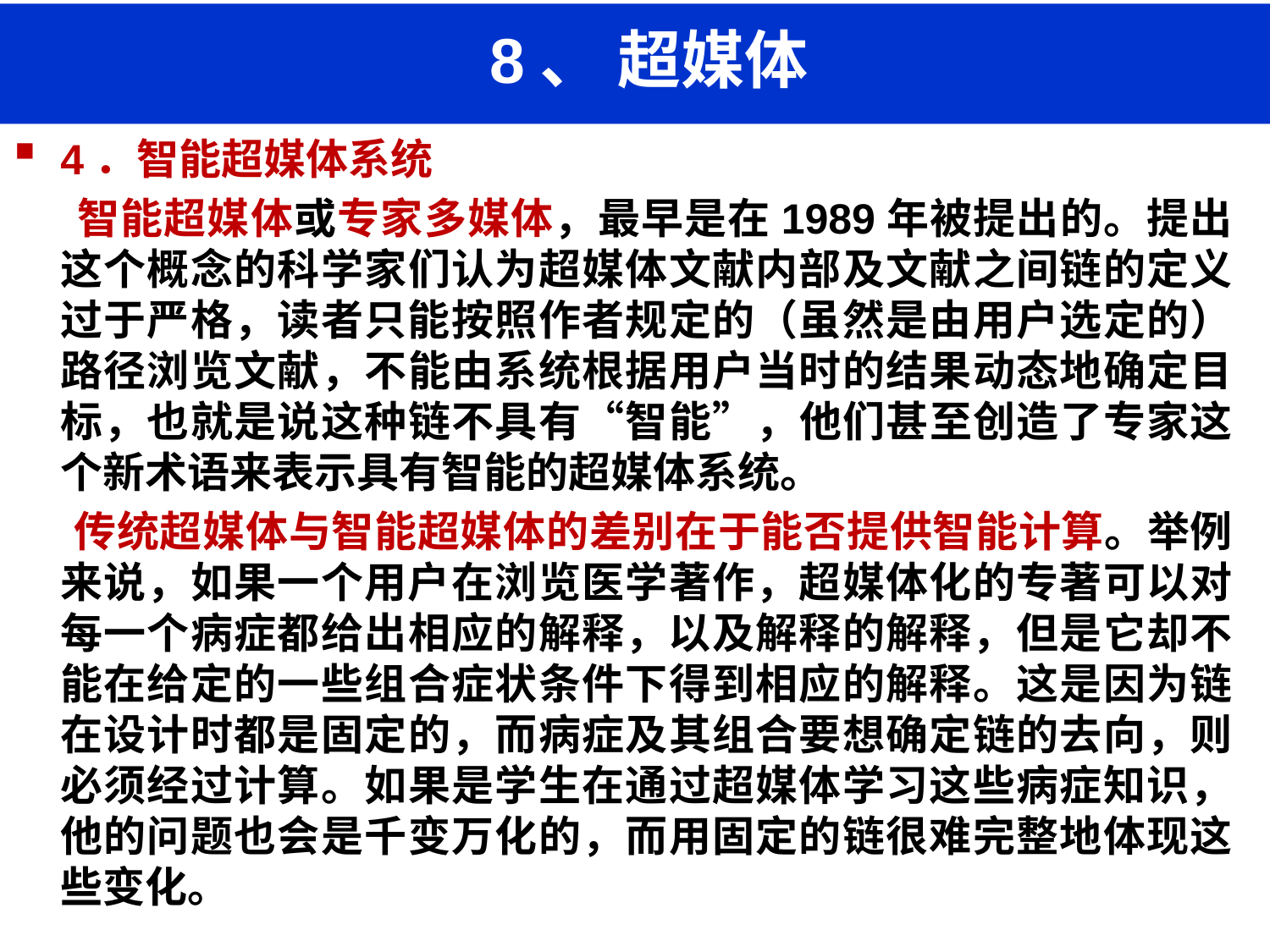

# 8、 超媒体
4．智能超媒体系统
     智能超媒体或专家多媒体，最早是在1989年被提出的。提出这个概念的科学家们认为超媒体文献内部及文献之间链的定义过于严格，读者只能按照作者规定的（虽然是由用户选定的）路径浏览文献，不能由系统根据用户当时的结果动态地确定目标，也就是说这种链不具有“智能”，他们甚至创造了专家这个新术语来表示具有智能的超媒体系统。
     传统超媒体与智能超媒体的差别在于能否提供智能计算。举例来说，如果一个用户在浏览医学著作，超媒体化的专著可以对每一个病症都给出相应的解释，以及解释的解释，但是它却不能在给定的一些组合症状条件下得到相应的解释。这是因为链在设计时都是固定的，而病症及其组合要想确定链的去向，则必须经过计算。如果是学生在通过超媒体学习这些病症知识，他的问题也会是千变万化的，而用固定的链很难完整地体现这些变化。